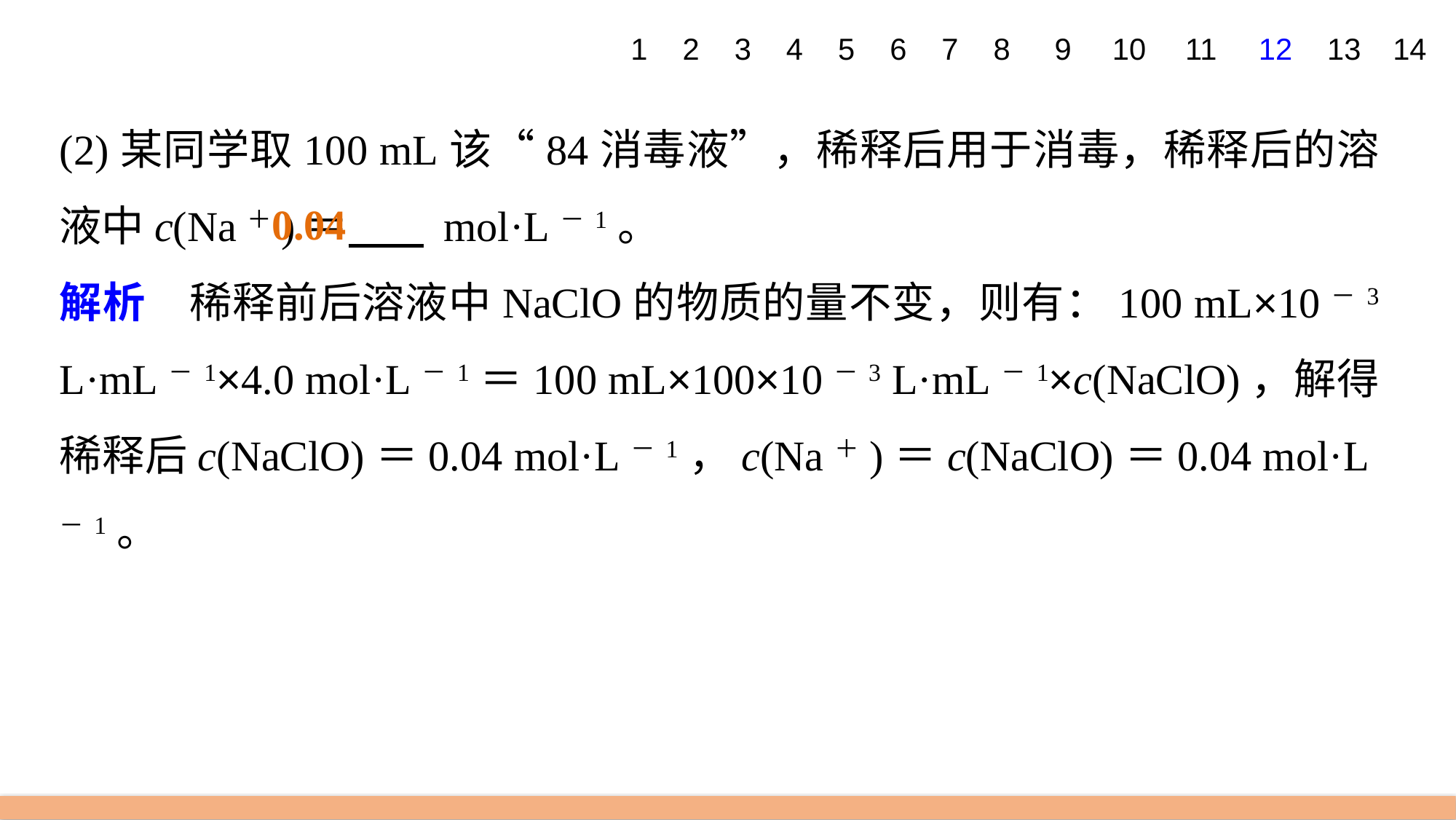

1
2
3
4
5
6
7
8
9
10
11
12
13
14
(2)某同学取100 mL该“84消毒液”，稀释后用于消毒，稀释后的溶液中c(Na＋)＝         mol·L－1。
解析　稀释前后溶液中NaClO的物质的量不变，则有：100 mL×10－3 L·mL－1×4.0 mol·L－1＝100 mL×100×10－3 L·mL－1×c(NaClO)，解得稀释后c(NaClO)＝0.04 mol·L－1，c(Na＋)＝c(NaClO)＝0.04 mol·L－1。
0.04